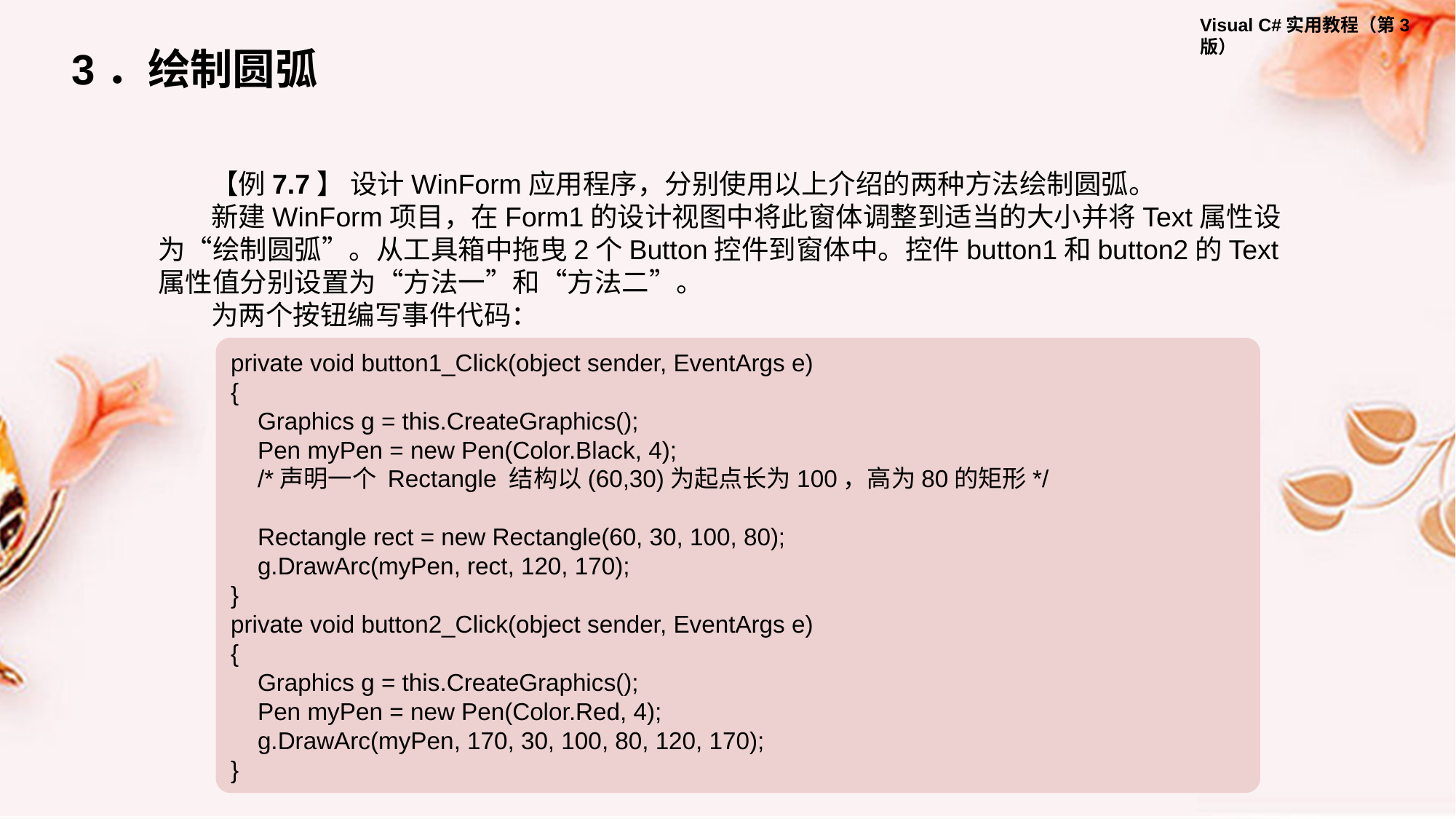

3．绘制圆弧
【例7.7】 设计WinForm应用程序，分别使用以上介绍的两种方法绘制圆弧。
新建WinForm项目，在Form1的设计视图中将此窗体调整到适当的大小并将Text属性设为“绘制圆弧”。从工具箱中拖曳2个Button控件到窗体中。控件button1和button2的Text属性值分别设置为“方法一”和“方法二”。
为两个按钮编写事件代码：
private void button1_Click(object sender, EventArgs e)
{
    Graphics g = this.CreateGraphics();
    Pen myPen = new Pen(Color.Black, 4);
    /*声明一个 Rectangle 结构以(60,30)为起点长为100，高为80的矩形*/

    Rectangle rect = new Rectangle(60, 30, 100, 80);
    g.DrawArc(myPen, rect, 120, 170);
}
private void button2_Click(object sender, EventArgs e)
{
    Graphics g = this.CreateGraphics();
    Pen myPen = new Pen(Color.Red, 4);
    g.DrawArc(myPen, 170, 30, 100, 80, 120, 170);
}